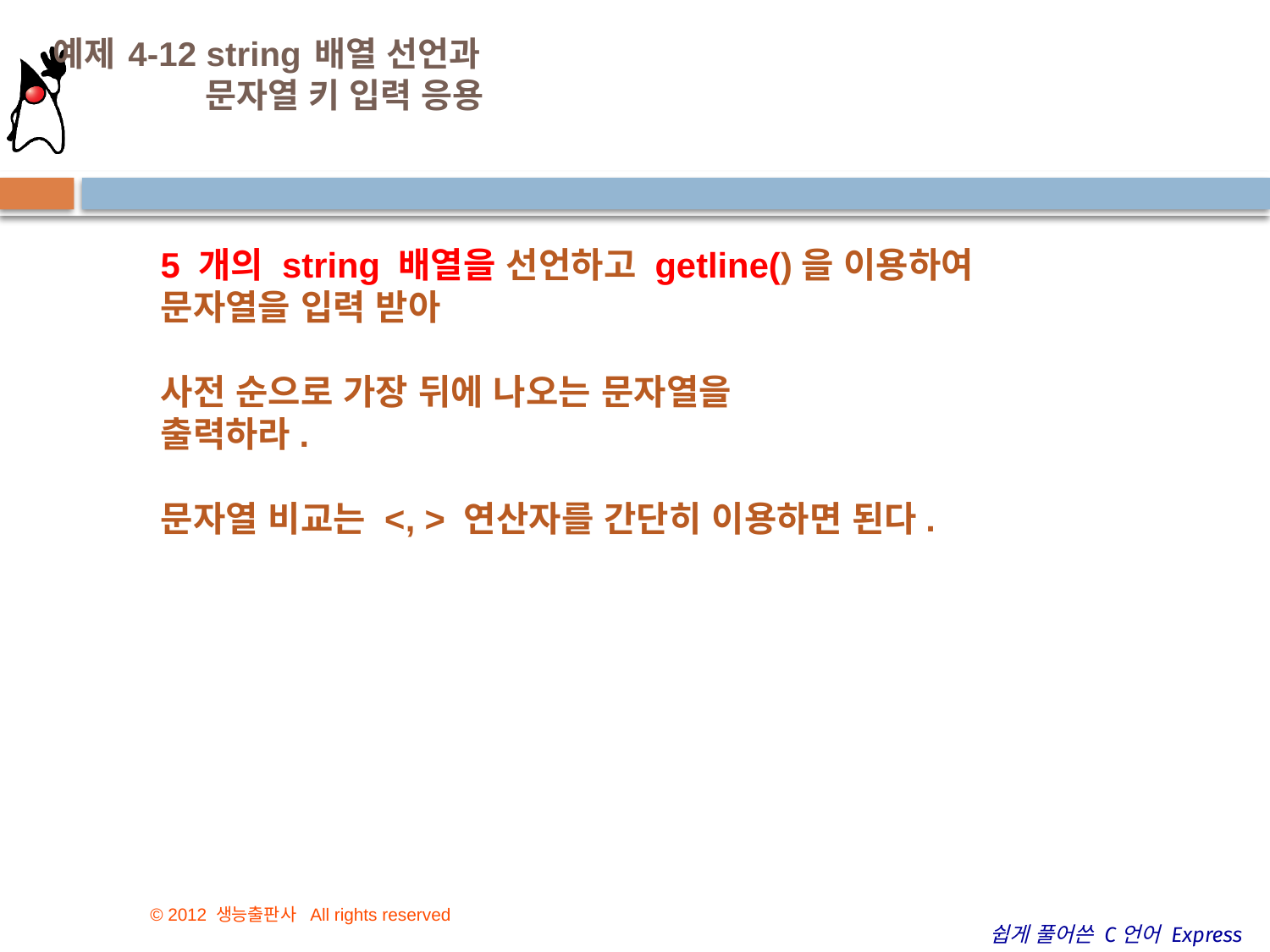

# 예제 4-12 string 배열 선언과 문자열 키 입력 응용
45
5 개의 string 배열을 선언하고 getline()을 이용하여 문자열을 입력 받아

사전 순으로 가장 뒤에 나오는 문자열을
출력하라.

문자열 비교는 <, > 연산자를 간단히 이용하면 된다.